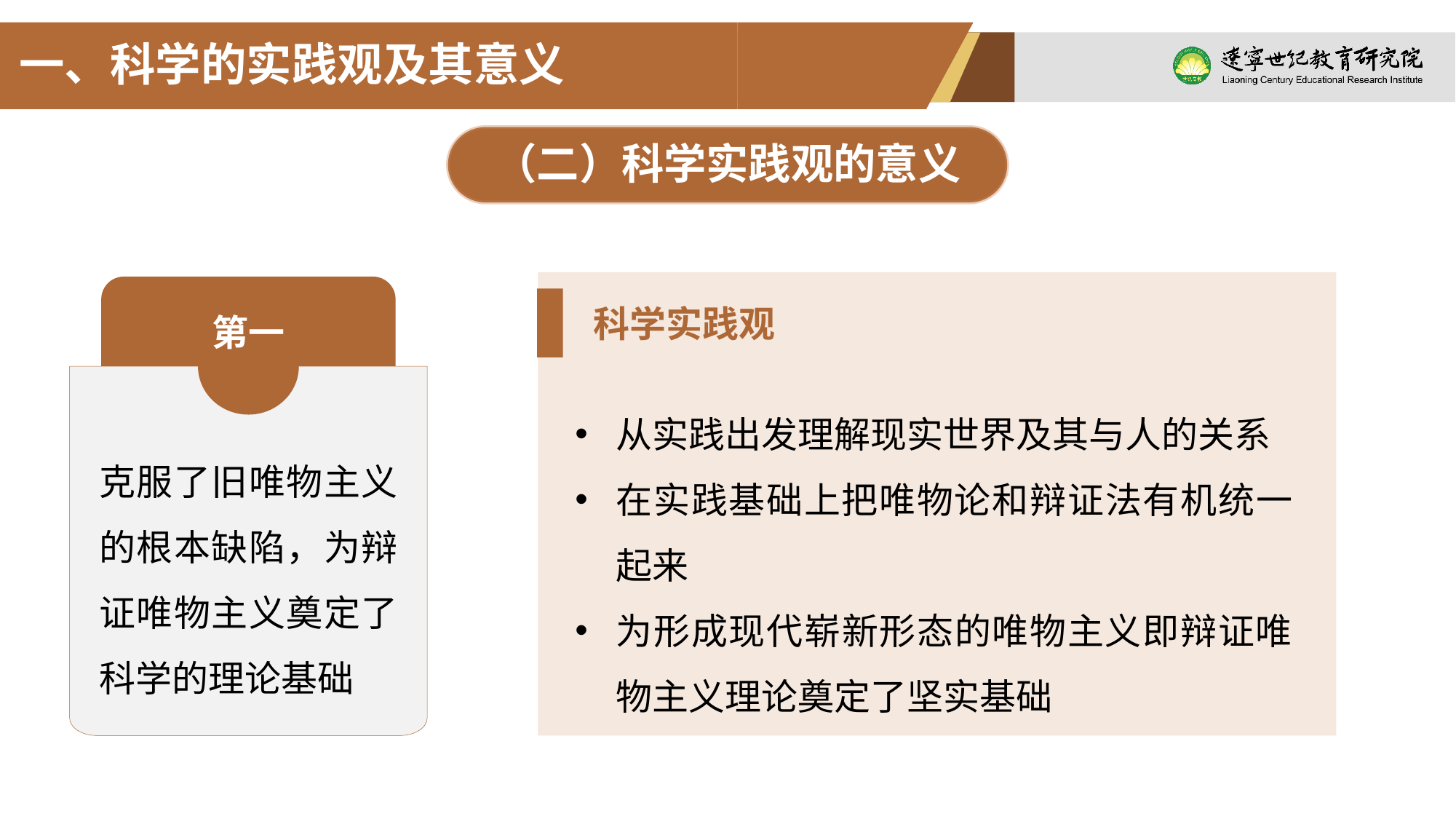

一、科学的实践观及其意义
（二）科学实践观的意义

科学实践观
从实践出发理解现实世界及其与人的关系
在实践基础上把唯物论和辩证法有机统一起来
为形成现代崭新形态的唯物主义即辩证唯物主义理论奠定了坚实基础

第一

克服了旧唯物主义的根本缺陷，为辩证唯物主义奠定了科学的理论基础